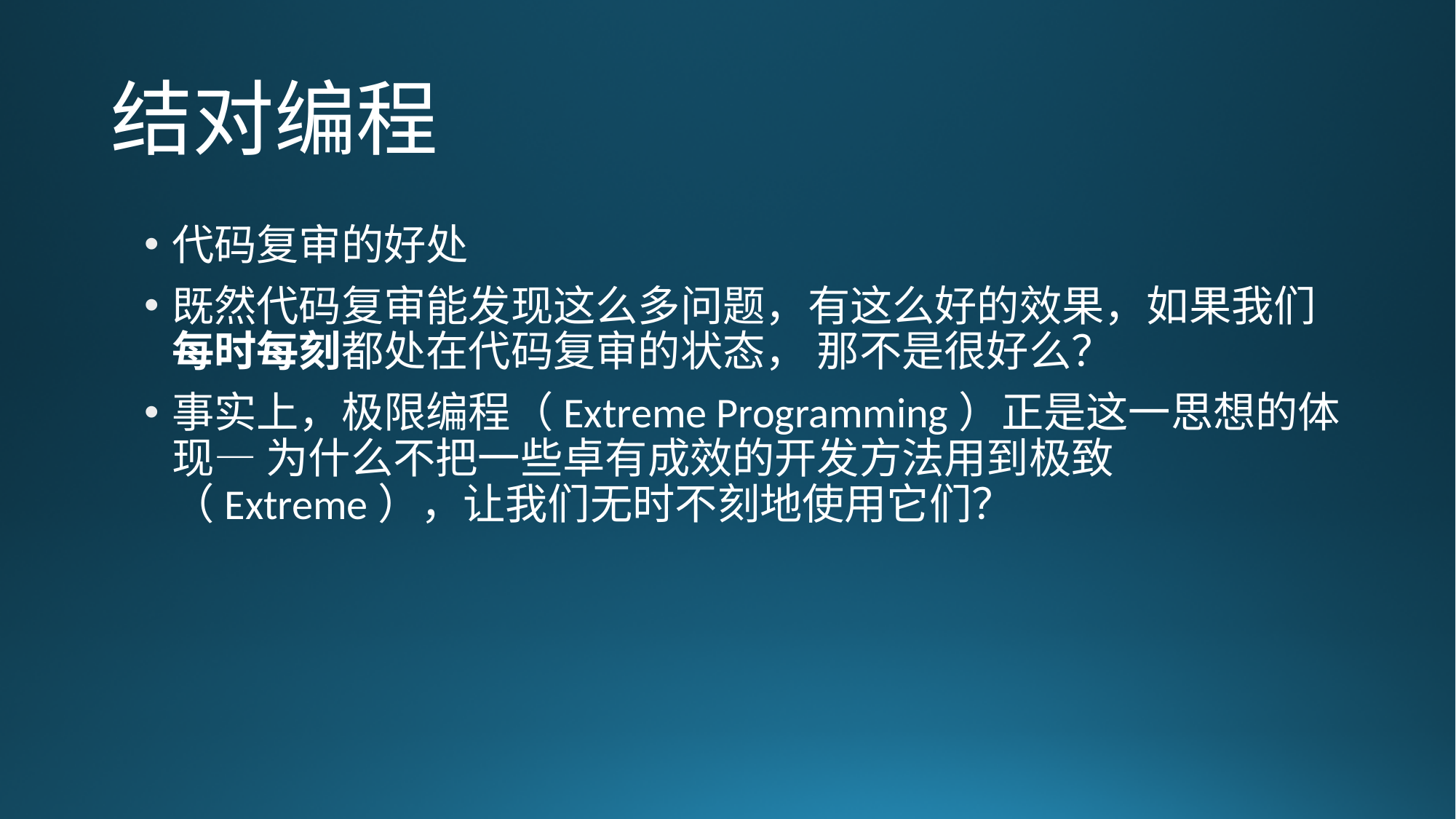

# 结对编程
代码复审的好处
既然代码复审能发现这么多问题，有这么好的效果，如果我们每时每刻都处在代码复审的状态， 那不是很好么？
事实上，极限编程（Extreme Programming）正是这一思想的体现— 为什么不把一些卓有成效的开发方法用到极致（Extreme），让我们无时不刻地使用它们？